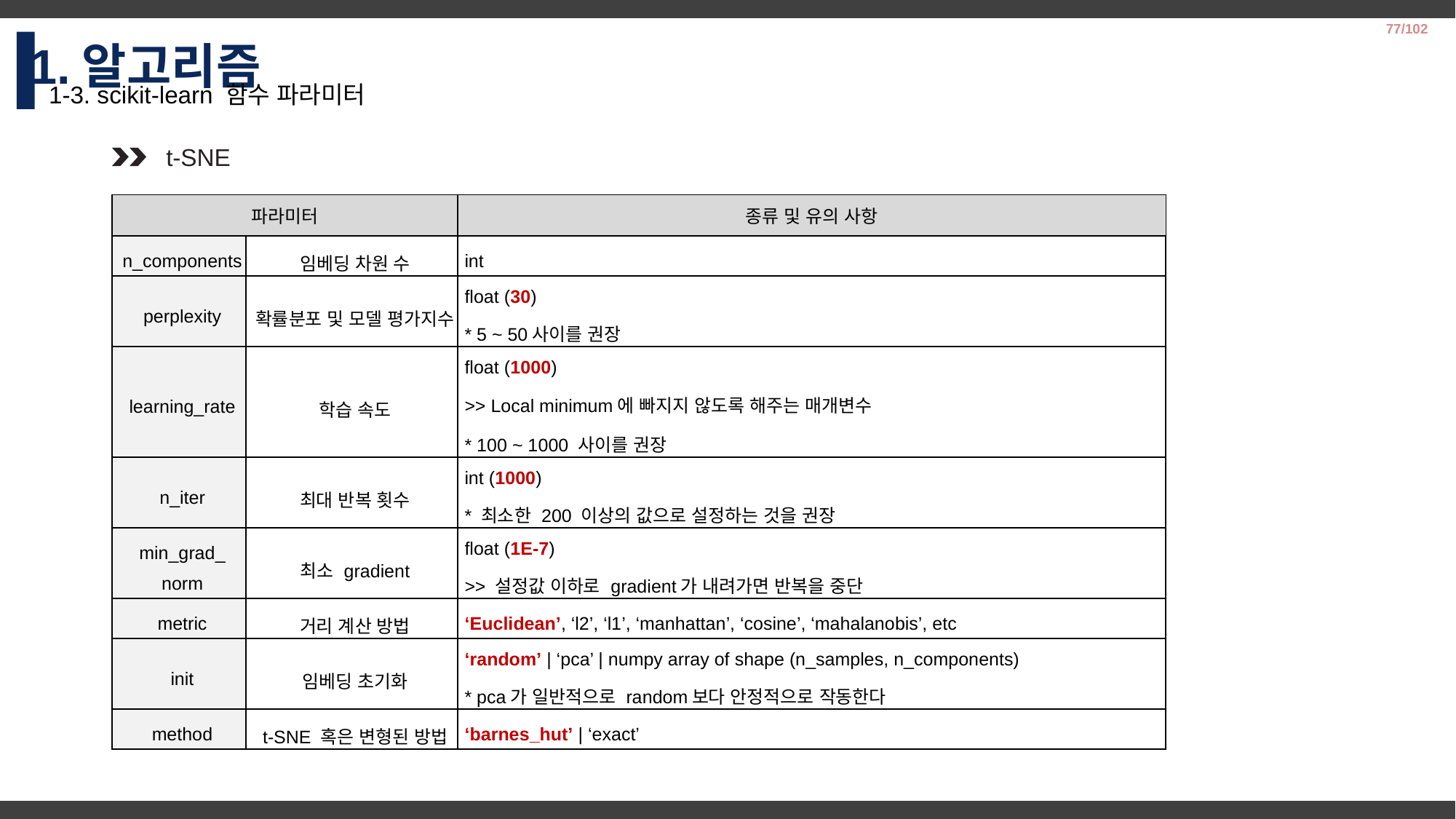

1.알고리즘
77/102

1-3. scikit-learn 함수 파라미터
t-SNE

| 파라미터 |  | 종류 및 유의 사항 |
| --- | --- | --- |
| n\_components | 임베딩 차원 수 | int |
| perplexity | 확률분포 및 모델 평가지수 | float (30) \* 5 ~ 50사이를 권장 |
| learning\_rate | 학습 속도 | float (1000) >> Local minimum에 빠지지 않도록 해주는 매개변수 \* 100 ~ 1000 사이를 권장 |
| n\_iter | 최대 반복 횟수 | int (1000) \* 최소한 200 이상의 값으로 설정하는 것을 권장 |
| min\_grad\_ norm | 최소 gradient | float (1E-7) >> 설정값 이하로 gradient가 내려가면 반복을 중단 |
| metric | 거리 계산 방법 | ‘Euclidean’, ‘l2’, ‘l1’, ‘manhattan’, ‘cosine’, ‘mahalanobis’, etc |
| init | 임베딩 초기화 | ‘random’ | ‘pca’ | numpy array of shape (n\_samples, n\_components) \* pca가 일반적으로 random보다 안정적으로 작동한다 |
| method | t-SNE 혹은 변형된 방법 | ‘barnes\_hut’ | ‘exact’ |